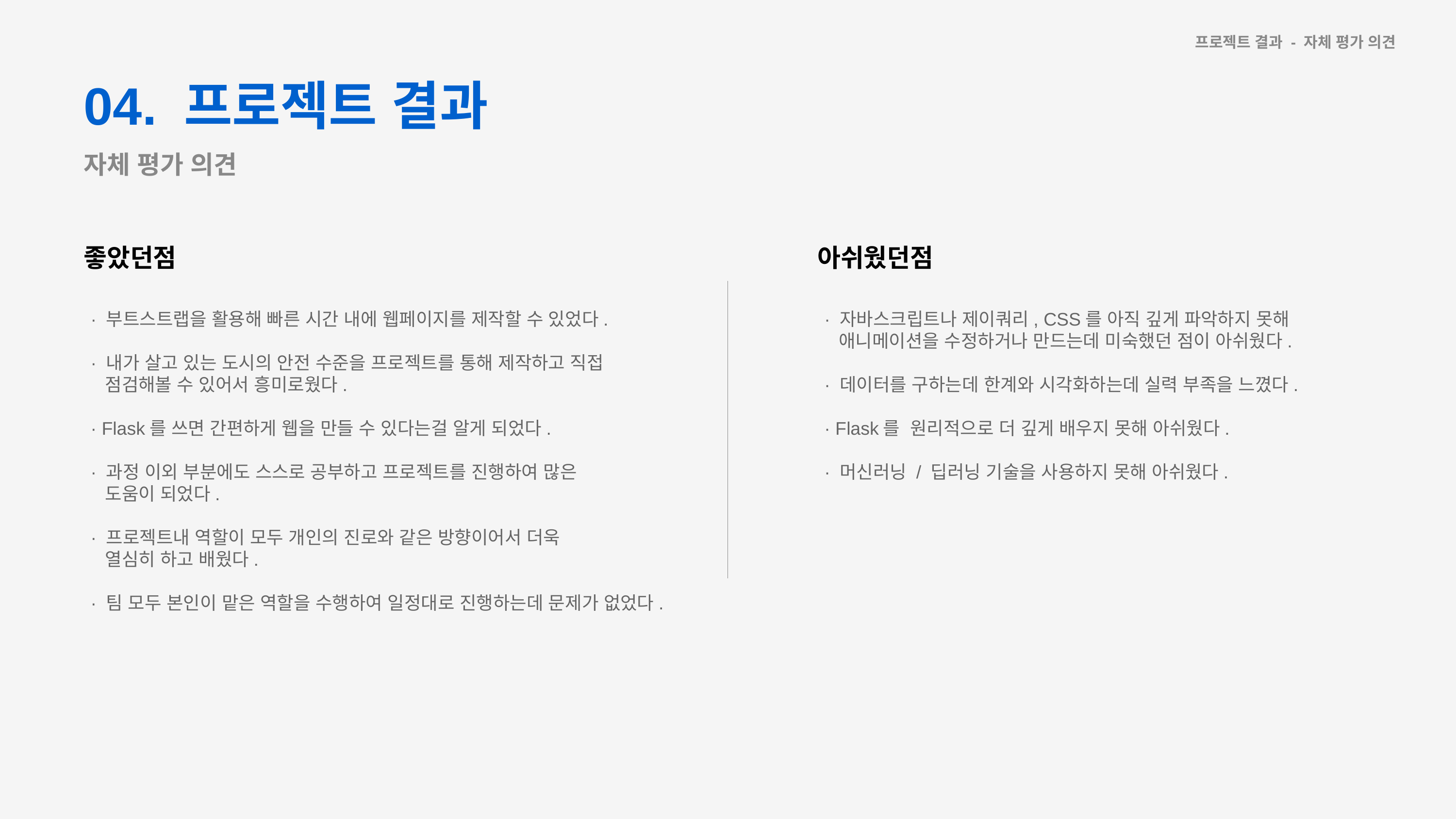

프로젝트 결과 - 자체 평가 의견
04. 프로젝트 결과
자체 평가 의견
좋았던점
아쉬웠던점
· 부트스트랩을 활용해 빠른 시간 내에 웹페이지를 제작할 수 있었다.

· 내가 살고 있는 도시의 안전 수준을 프로젝트를 통해 제작하고 직접
  점검해볼 수 있어서 흥미로웠다.

· Flask를 쓰면 간편하게 웹을 만들 수 있다는걸 알게 되었다.

· 과정 이외 부분에도 스스로 공부하고 프로젝트를 진행하여 많은
  도움이 되었다.

· 프로젝트내 역할이 모두 개인의 진로와 같은 방향이어서 더욱
  열심히 하고 배웠다.

· 팀 모두 본인이 맡은 역할을 수행하여 일정대로 진행하는데 문제가 없었다.
· 자바스크립트나 제이쿼리, CSS를 아직 깊게 파악하지 못해
  애니메이션을 수정하거나 만드는데 미숙했던 점이 아쉬웠다.

· 데이터를 구하는데 한계와 시각화하는데 실력 부족을 느꼈다.

· Flask를  원리적으로 더 깊게 배우지 못해 아쉬웠다.

· 머신러닝 / 딥러닝 기술을 사용하지 못해 아쉬웠다.